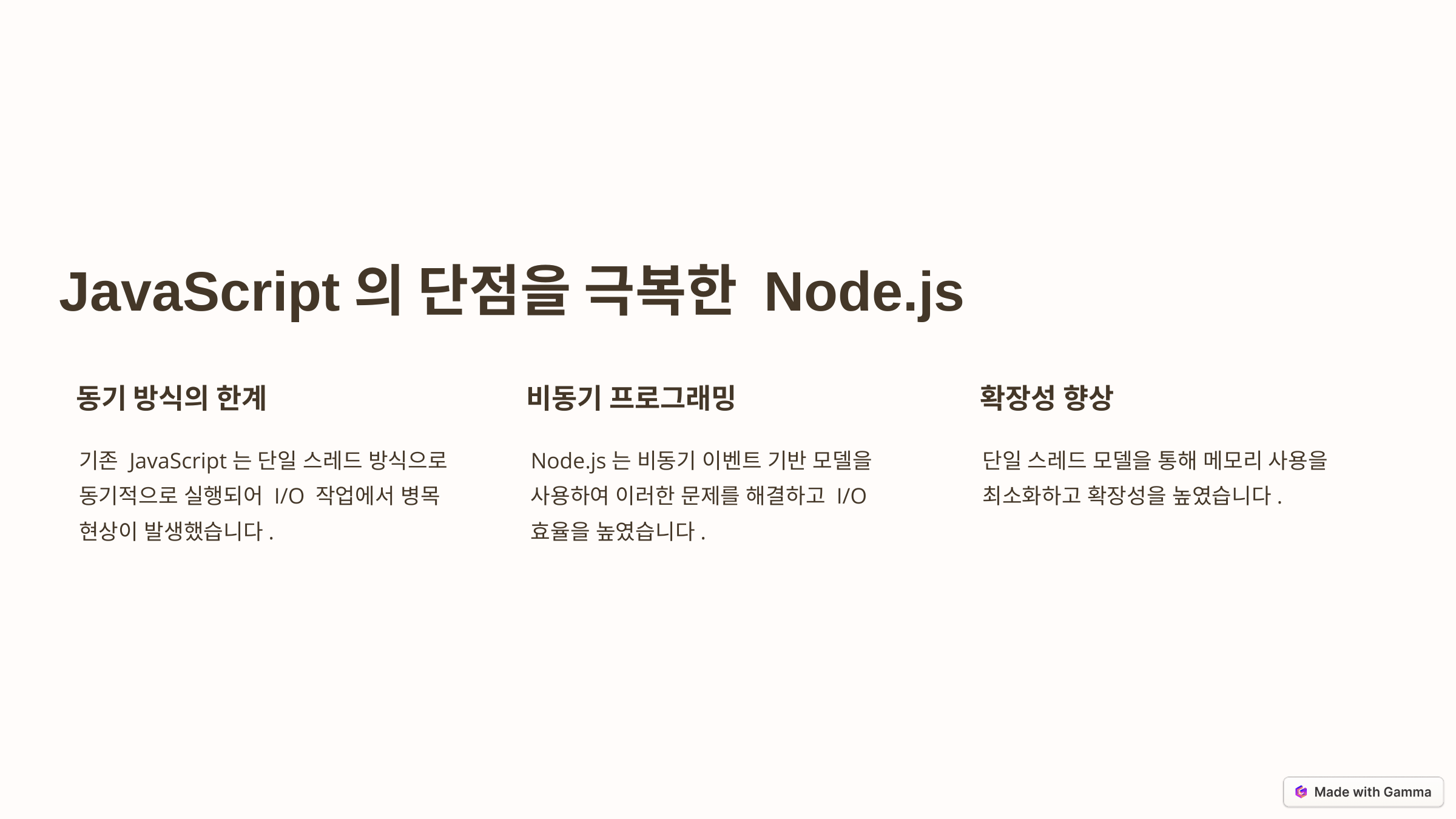

JavaScript의 단점을 극복한 Node.js
동기 방식의 한계
비동기 프로그래밍
확장성 향상
기존 JavaScript는 단일 스레드 방식으로 동기적으로 실행되어 I/O 작업에서 병목 현상이 발생했습니다.
Node.js는 비동기 이벤트 기반 모델을 사용하여 이러한 문제를 해결하고 I/O 효율을 높였습니다.
단일 스레드 모델을 통해 메모리 사용을 최소화하고 확장성을 높였습니다.